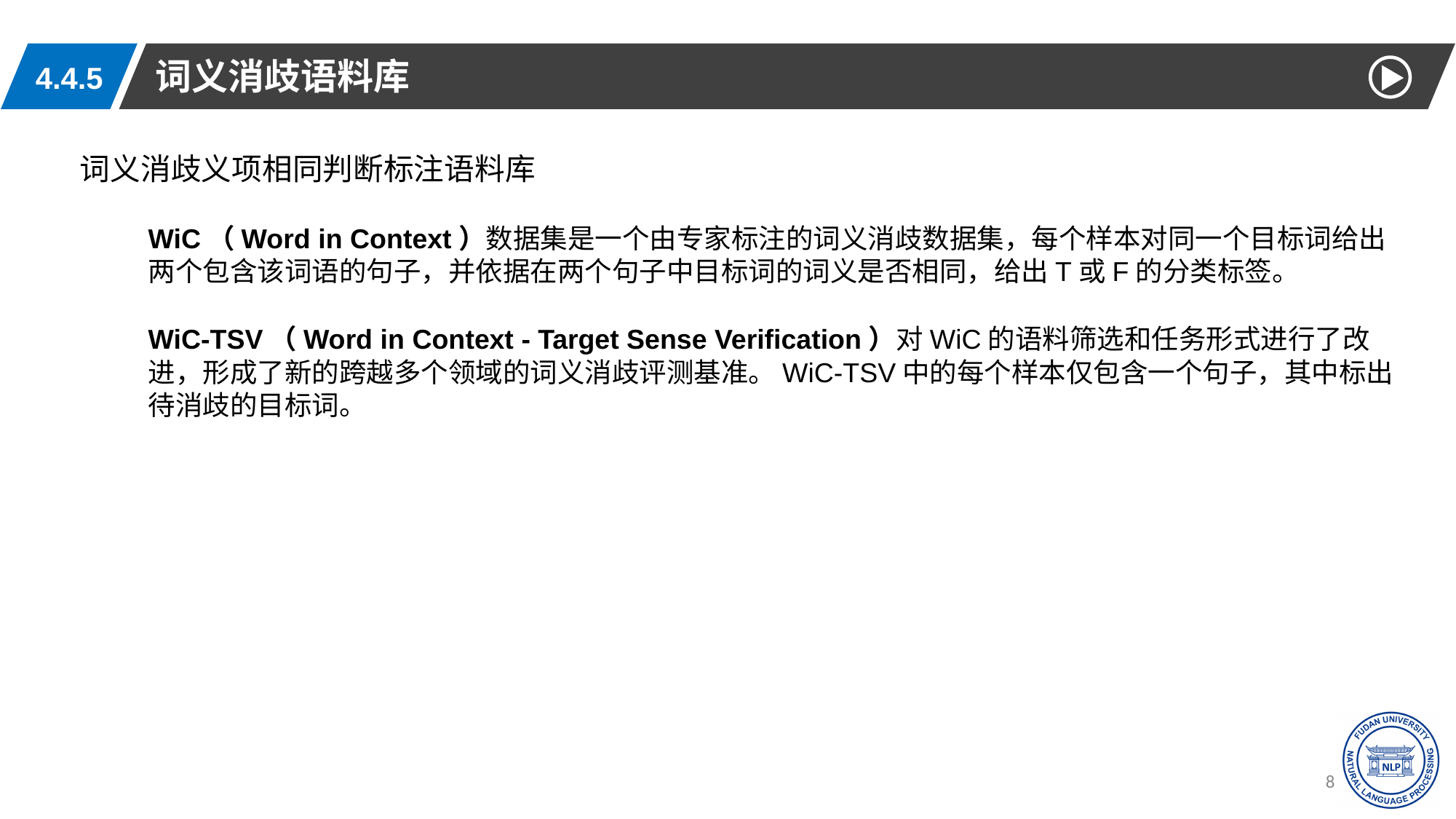

词义消歧语料库
4.4.5

词义消歧义项相同判断标注语料库
WiC（Word in Context）数据集是一个由专家标注的词义消歧数据集，每个样本对同一个目标词给出两个包含该词语的句子，并依据在两个句子中目标词的词义是否相同，给出T或F的分类标签。
WiC-TSV（Word in Context - Target Sense Verification）对WiC的语料筛选和任务形式进行了改进，形成了新的跨越多个领域的词义消歧评测基准。WiC-TSV中的每个样本仅包含一个句子，其中标出待消歧的目标词。
81